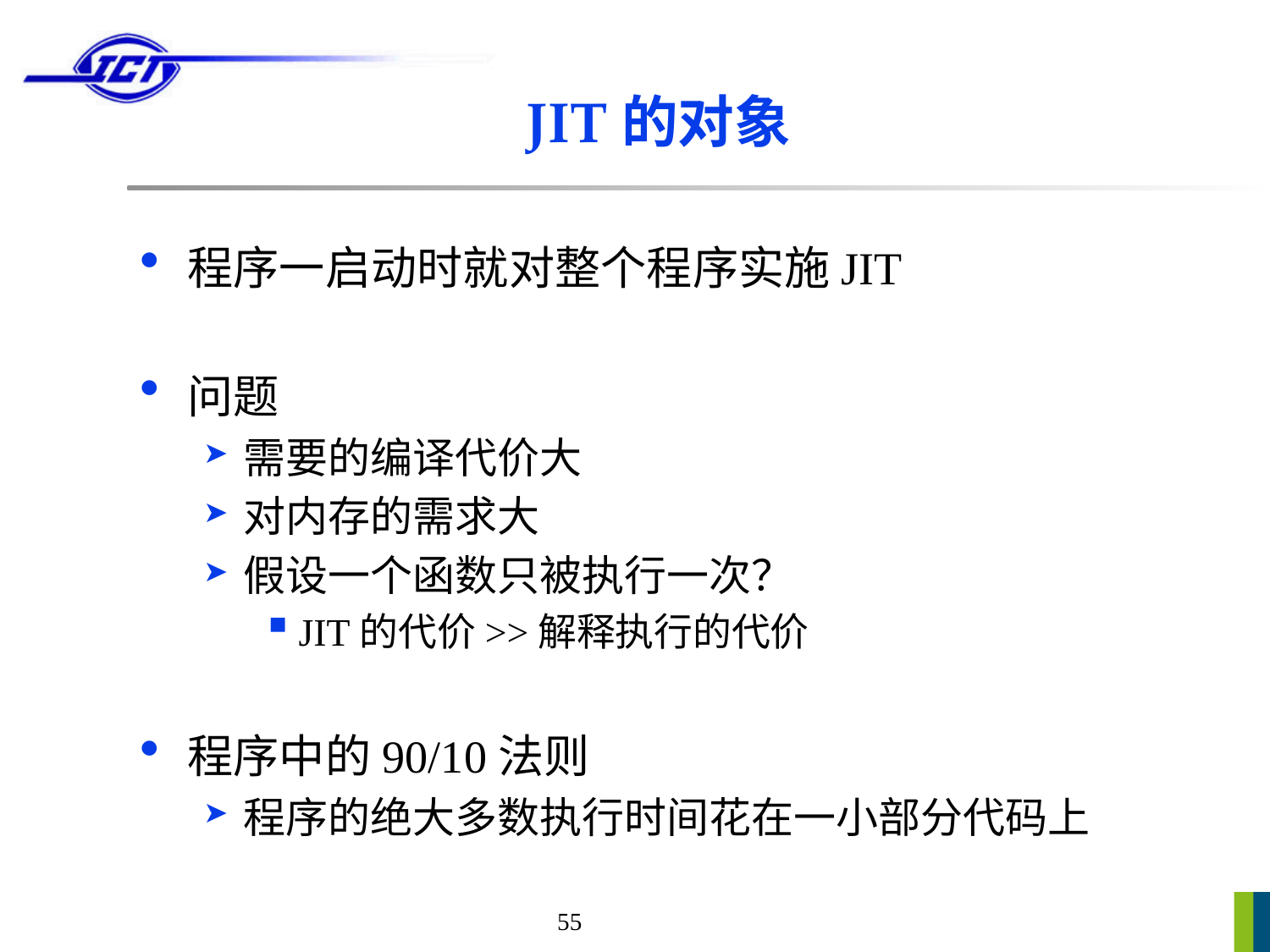

# JIT的对象
程序一启动时就对整个程序实施JIT

问题
需要的编译代价大
对内存的需求大
假设一个函数只被执行一次？
JIT的代价>>解释执行的代价

程序中的90/10法则
程序的绝大多数执行时间花在一小部分代码上